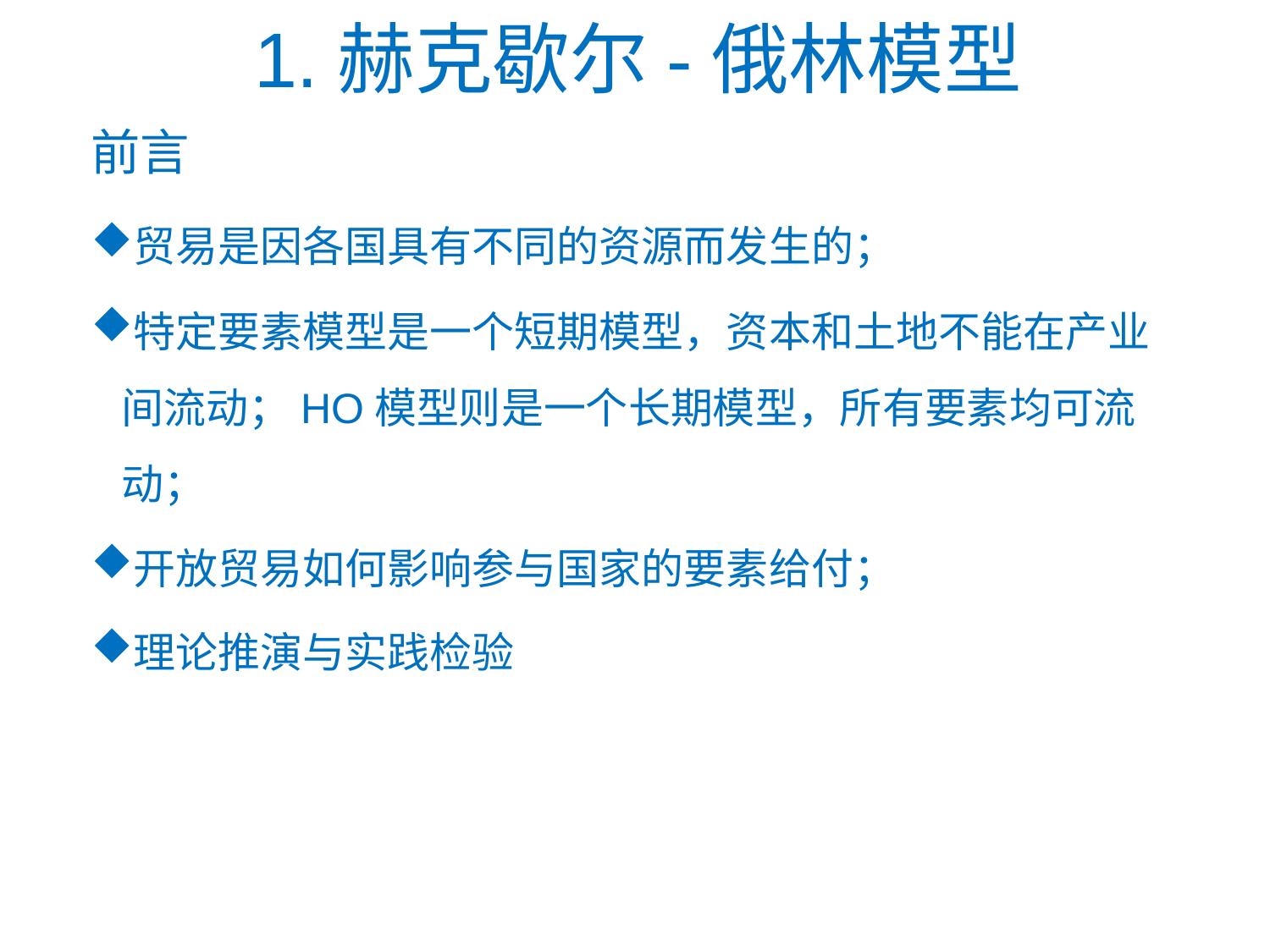

# 1.赫克歇尔-俄林模型
前言
贸易是因各国具有不同的资源而发生的；
特定要素模型是一个短期模型，资本和土地不能在产业间流动；HO模型则是一个长期模型，所有要素均可流动；
开放贸易如何影响参与国家的要素给付；
理论推演与实践检验